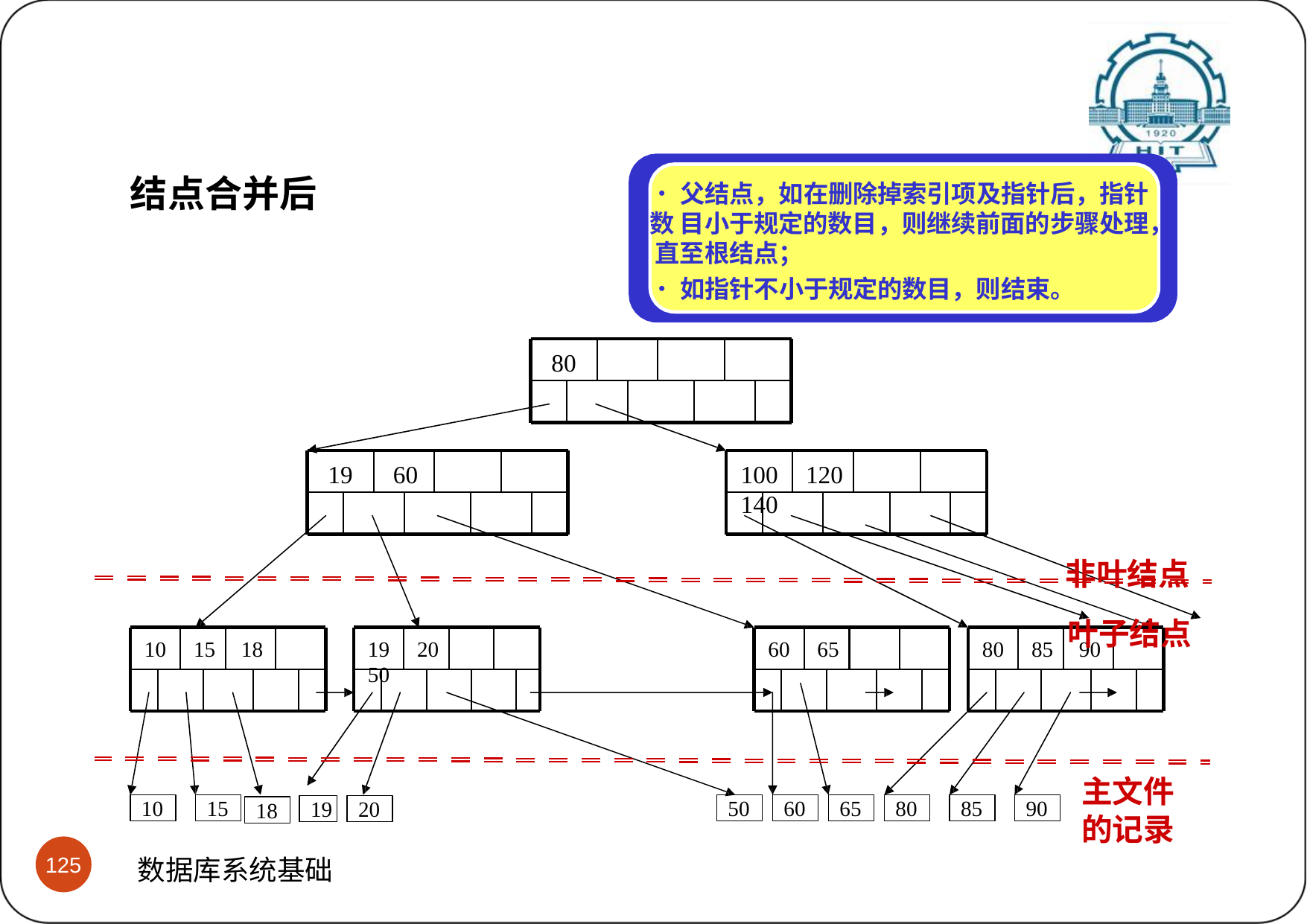

# B+树之分裂与合并过程再示例
(10)合并之连锁反应

结点合并后
•父结点，如在删除掉索引项及指针后，指针数 目小于规定的数目，则继续前面的步骤处理， 直至根结点；
•如指针不小于规定的数目，则结束。

80

19	60
100	120	140

非叶结点 叶子结点

10	15	18
19	20	50
60	65
80	85	90

主文件 的记录
10
15
50
60
65
80
85
90
19
20
18